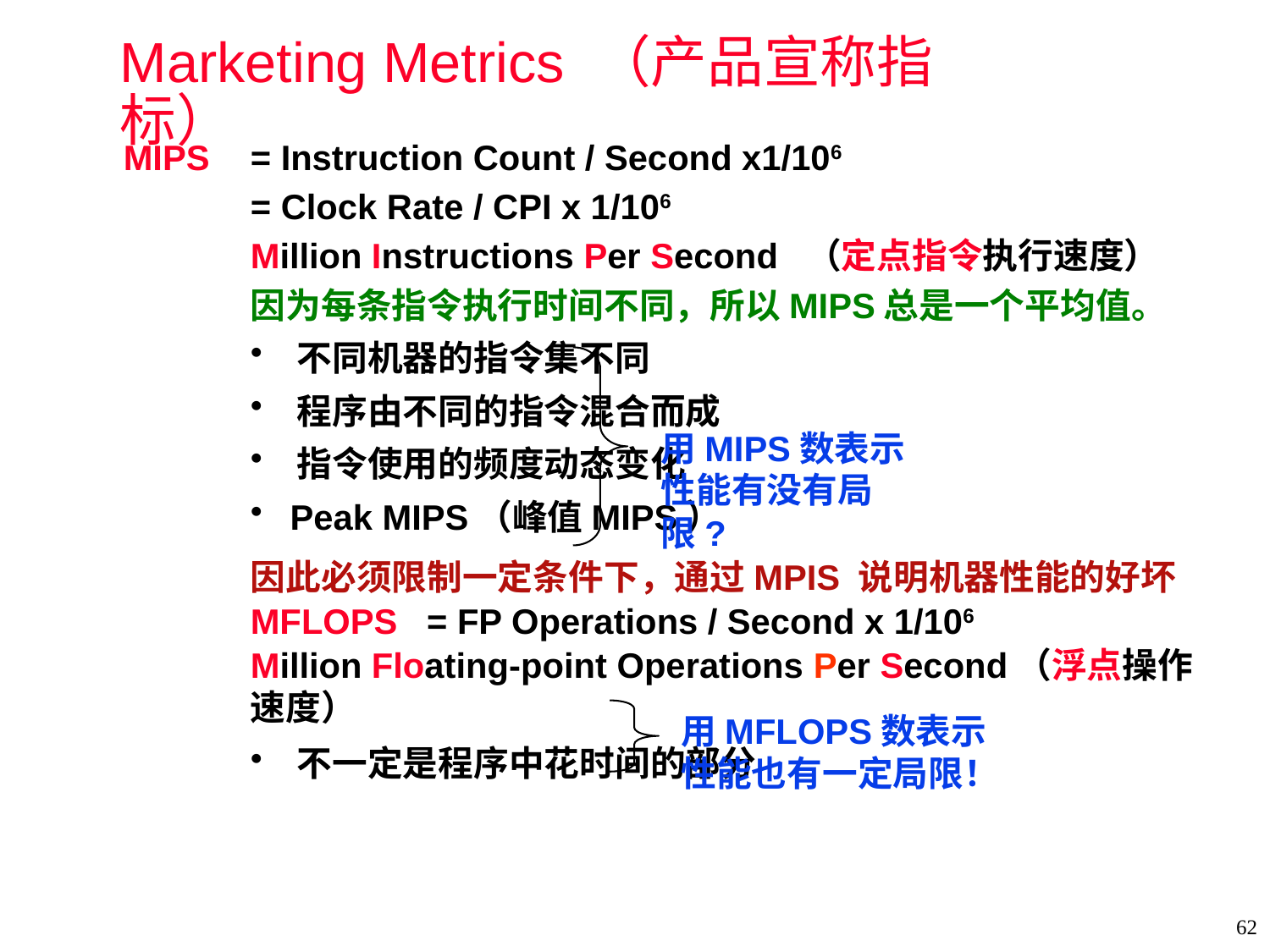

# Marketing Metrics （产品宣称指标）
MIPS	= Instruction Count / Second x1/106
= Clock Rate / CPI x 1/106
Million Instructions Per Second  （定点指令执行速度）
因为每条指令执行时间不同，所以MIPS总是一个平均值。
 不同机器的指令集不同
 程序由不同的指令混合而成
 指令使用的频度动态变化
 Peak MIPS（峰值MIPS）
因此必须限制一定条件下，通过MPIS 说明机器性能的好坏
MFLOPS   = FP Operations / Second x 1/106
Million Floating-point Operations Per Second（浮点操作速度）
 不一定是程序中花时间的部分

用MIPS数表示性能有没有局限?

用MFLOPS数表示性能也有一定局限！
62